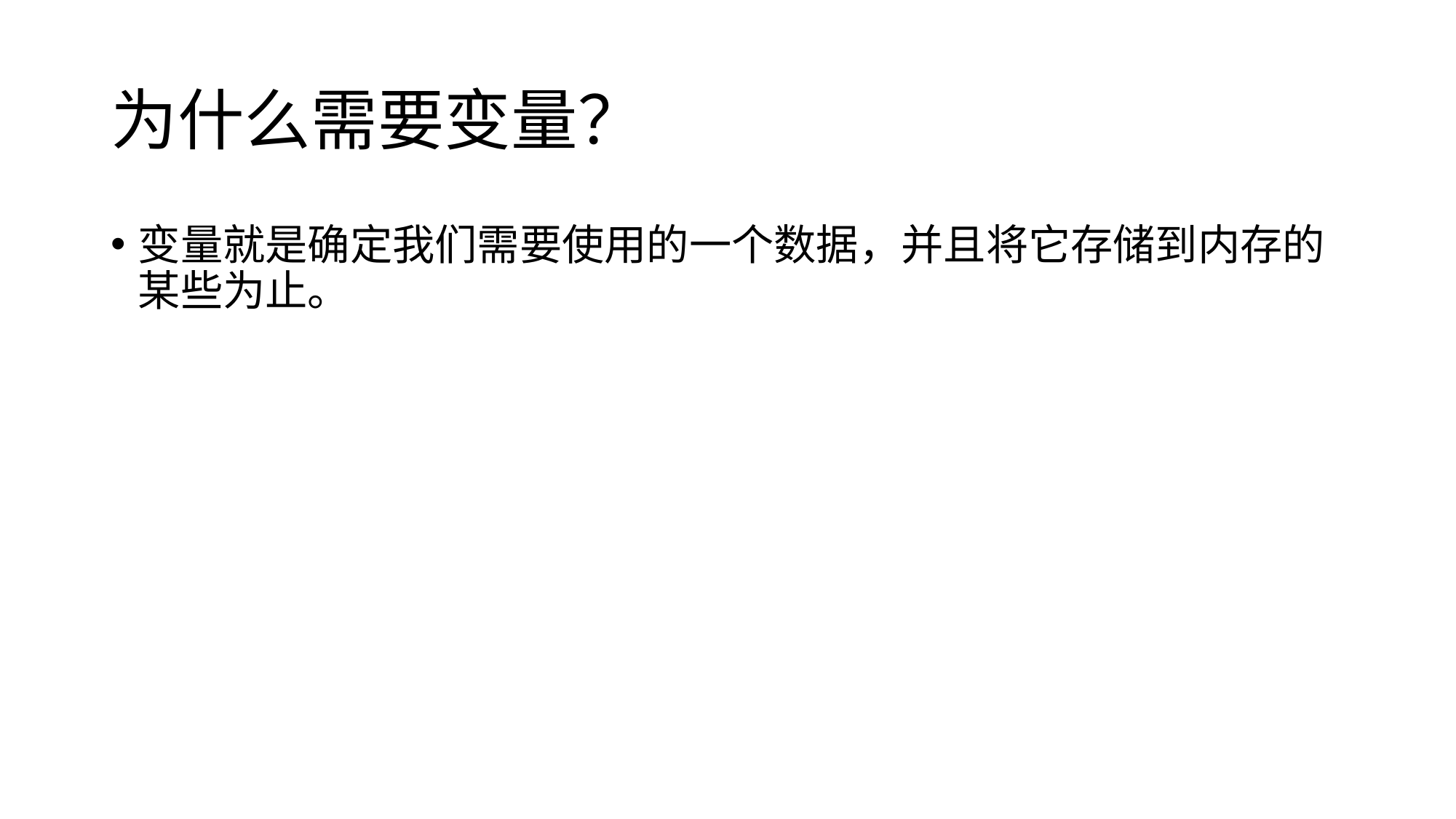

# 为什么需要变量？
变量就是确定我们需要使用的一个数据，并且将它存储到内存的某些为止。